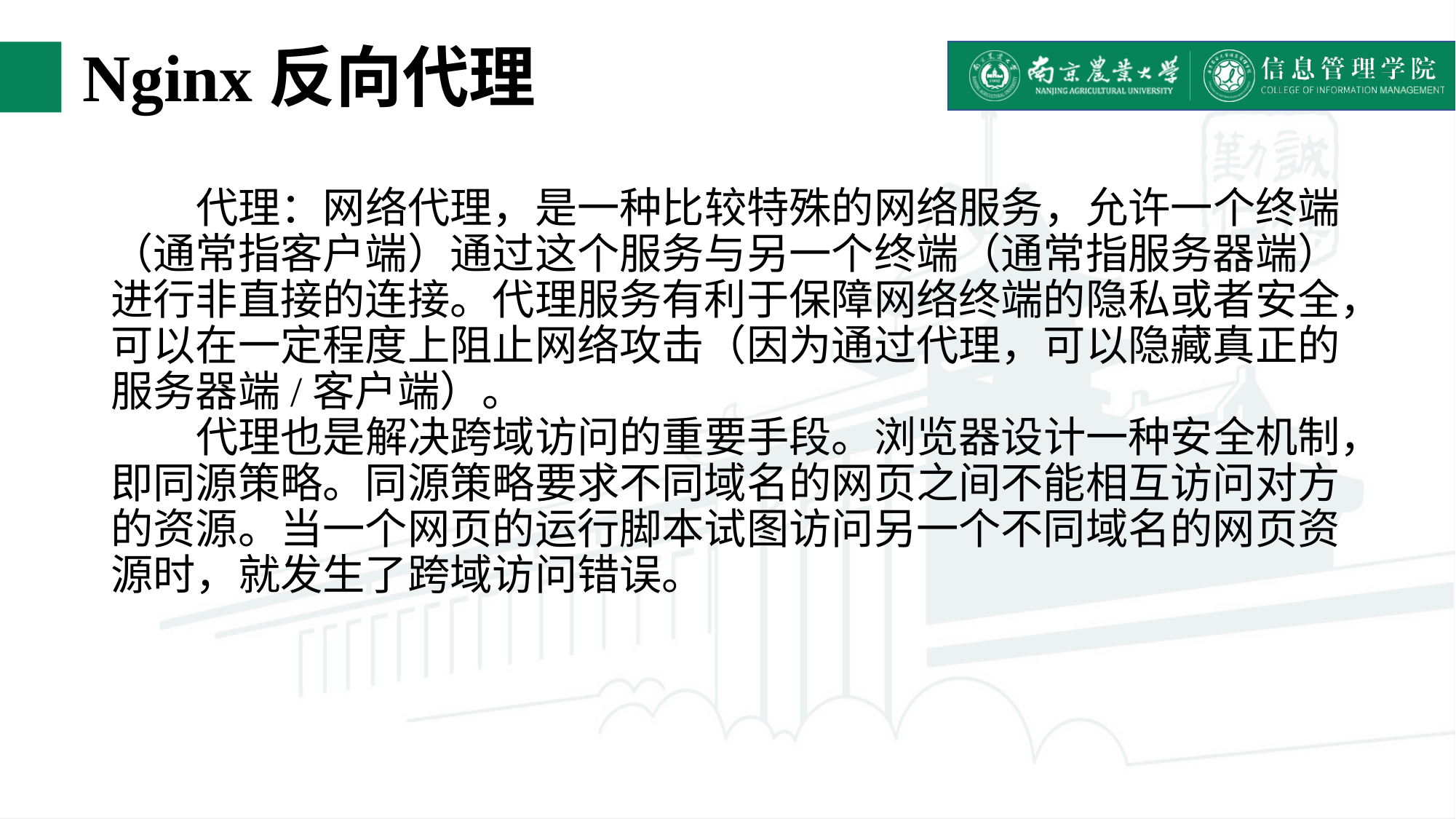

# Nginx反向代理
代理：网络代理，是一种比较特殊的网络服务，允许一个终端（通常指客户端）通过这个服务与另一个终端（通常指服务器端）进行非直接的连接。代理服务有利于保障网络终端的隐私或者安全，可以在一定程度上阻止网络攻击（因为通过代理，可以隐藏真正的服务器端/客户端）。
代理也是解决跨域访问的重要手段。浏览器设计一种安全机制，即同源策略。同源策略要求不同域名的网页之间不能相互访问对方的资源。当一个网页的运行脚本试图访问另一个不同域名的网页资源时，就发生了跨域访问错误。